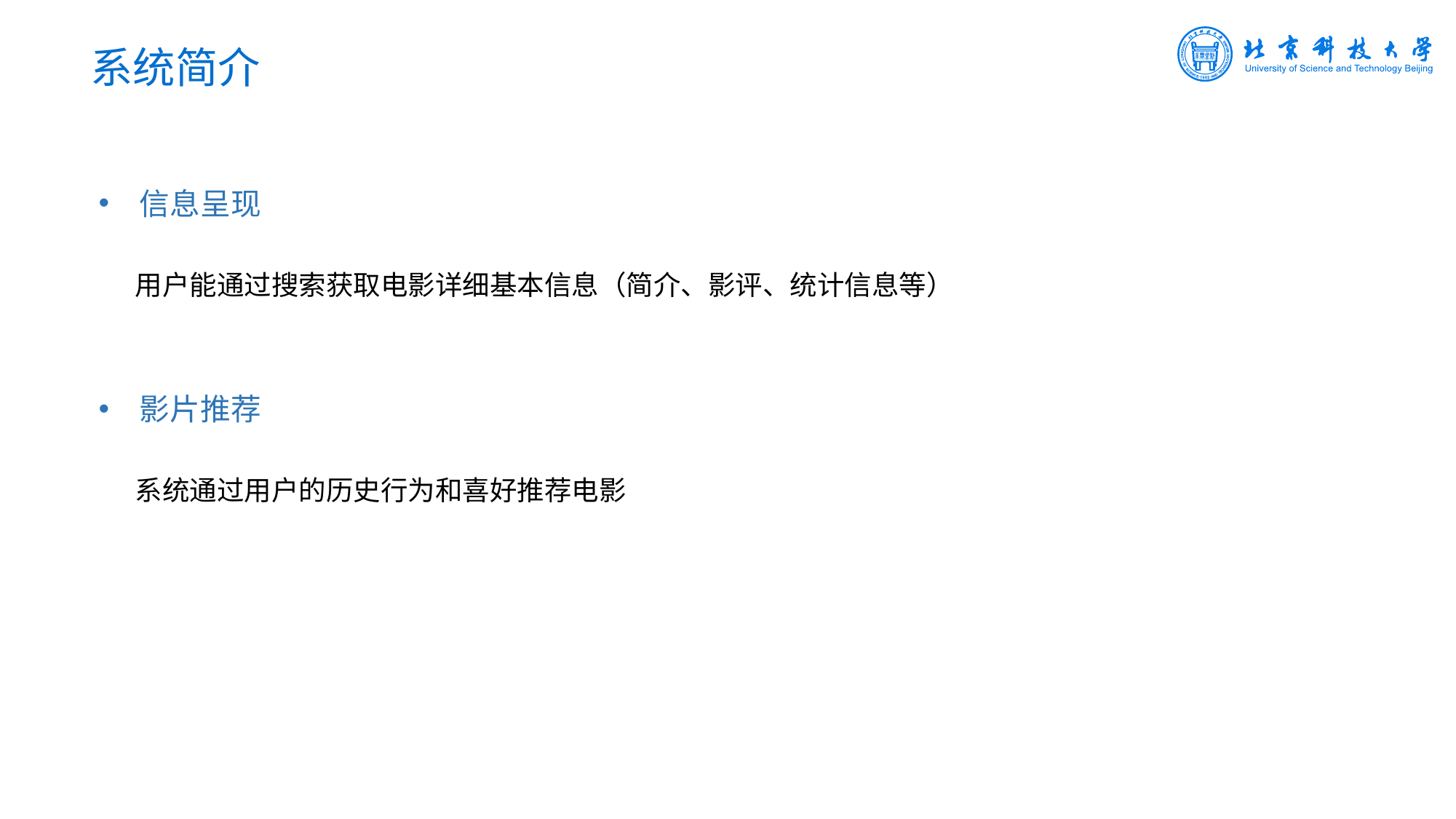

系统简介
信息呈现
用户能通过搜索获取电影详细基本信息（简介、影评、统计信息等）
影片推荐
系统通过用户的历史行为和喜好推荐电影